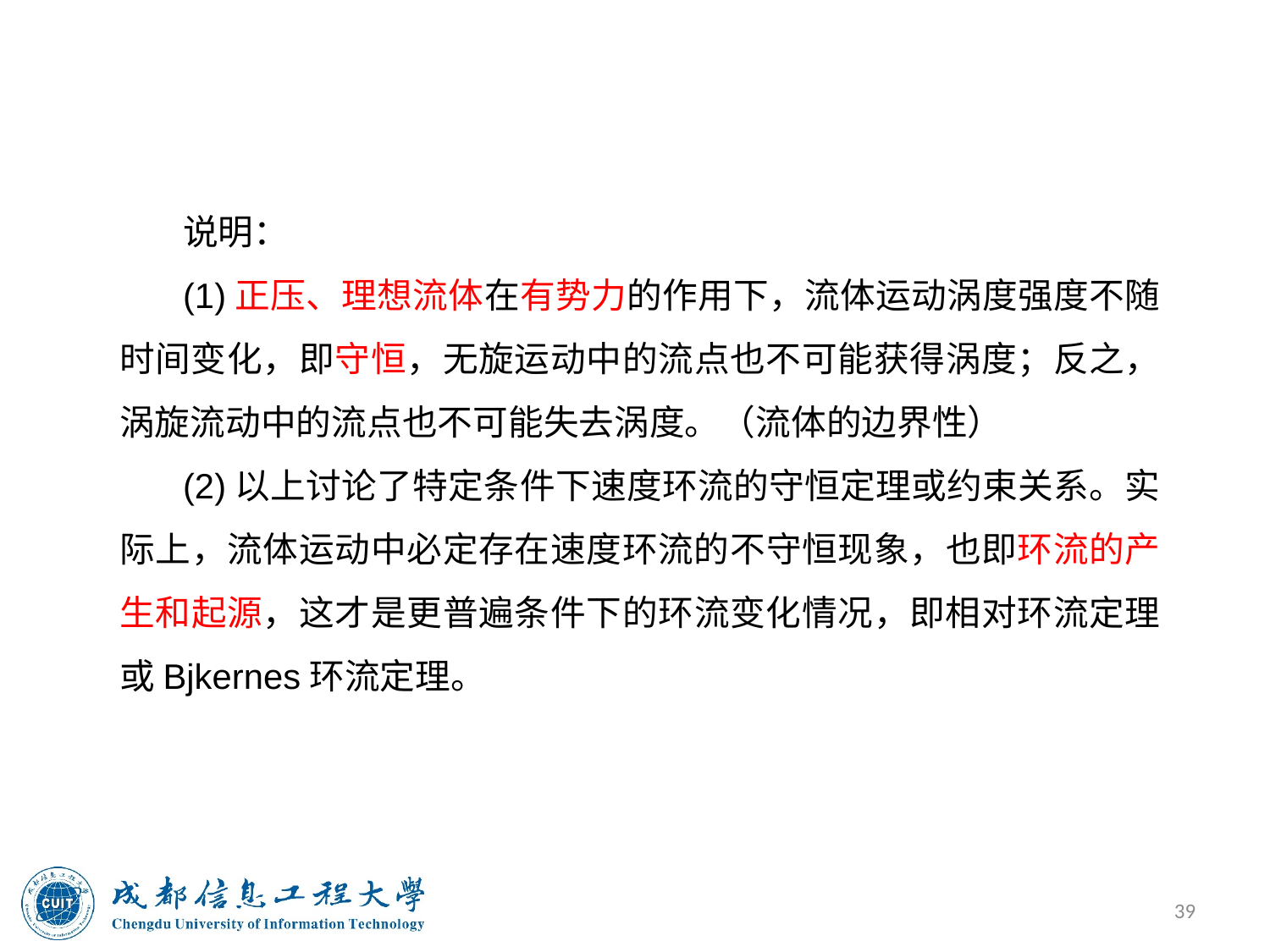

说明：
(1)正压、理想流体在有势力的作用下，流体运动涡度强度不随时间变化，即守恒，无旋运动中的流点也不可能获得涡度；反之，涡旋流动中的流点也不可能失去涡度。（流体的边界性）
(2)以上讨论了特定条件下速度环流的守恒定理或约束关系。实际上，流体运动中必定存在速度环流的不守恒现象，也即环流的产生和起源，这才是更普遍条件下的环流变化情况，即相对环流定理或Bjkernes环流定理。
39